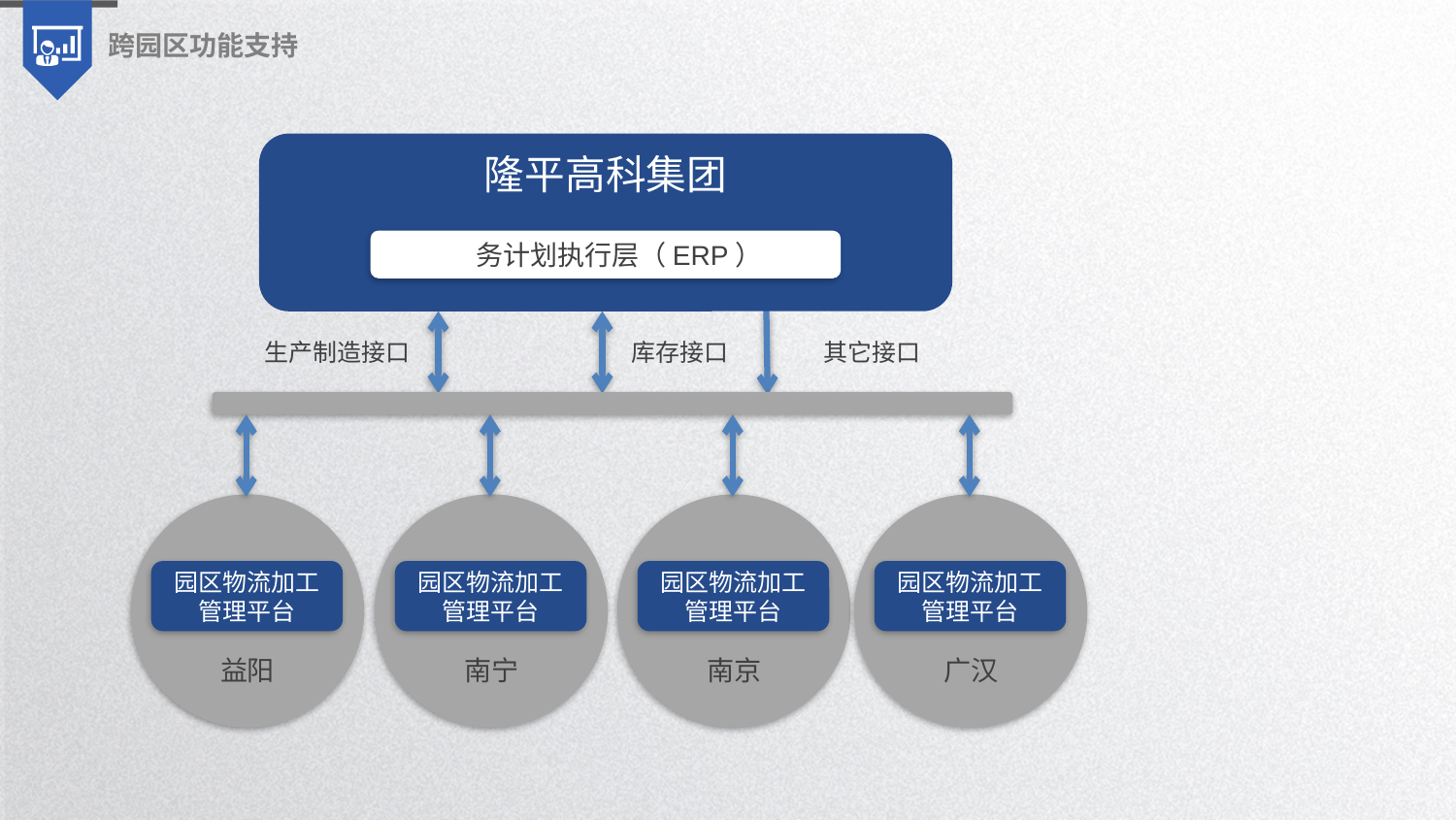

跨园区功能支持

隆平高科集团
业务计划执行层（ERP）
生产制造接口
库存接口
其它接口

益阳

南宁

南京

广汉
园区物流加工管理平台
园区物流加工管理平台
园区物流加工管理平台
园区物流加工管理平台